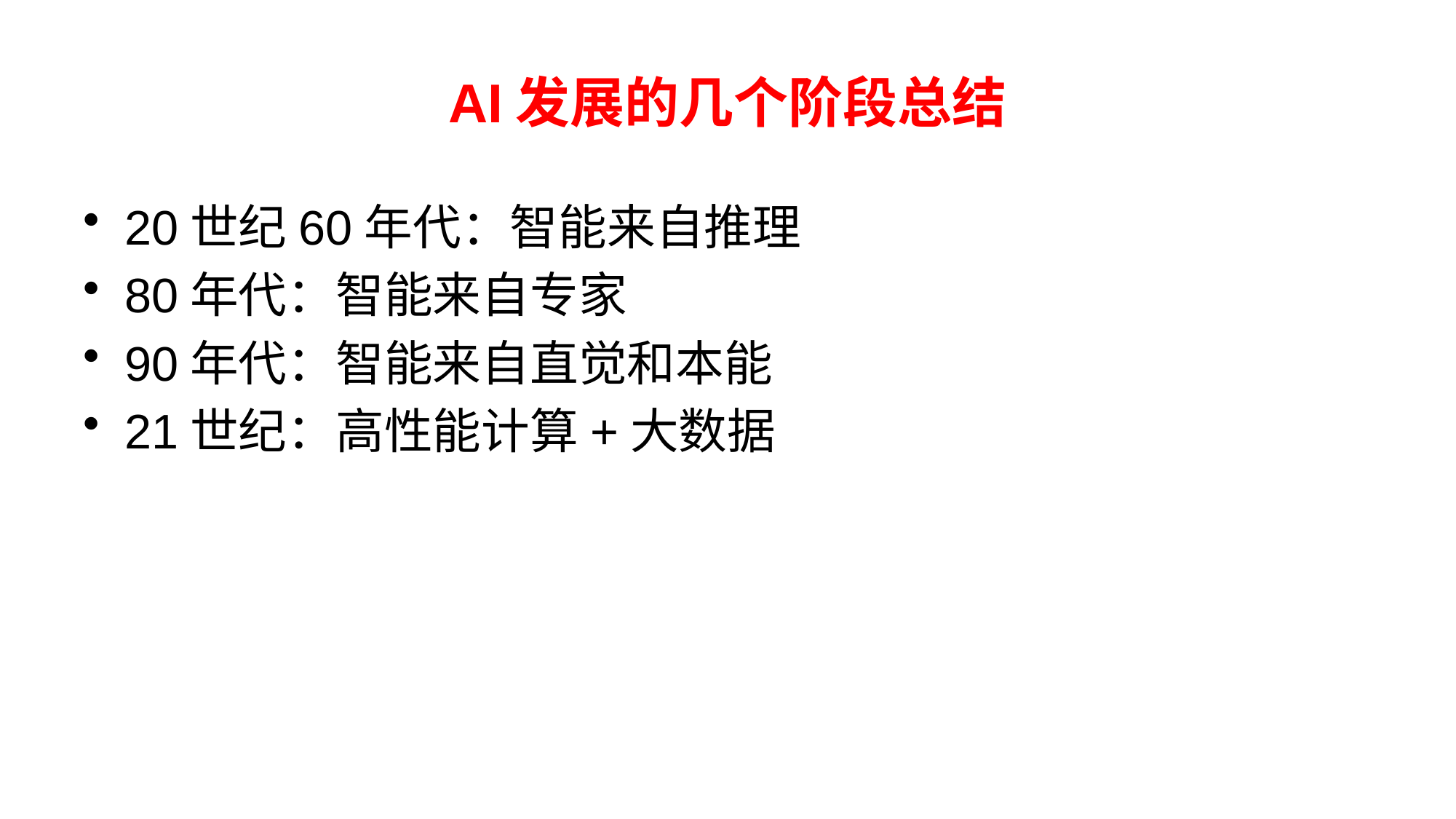

# AI发展的几个阶段总结
20世纪60年代：智能来自推理
80年代：智能来自专家
90年代：智能来自直觉和本能
21世纪：高性能计算+大数据